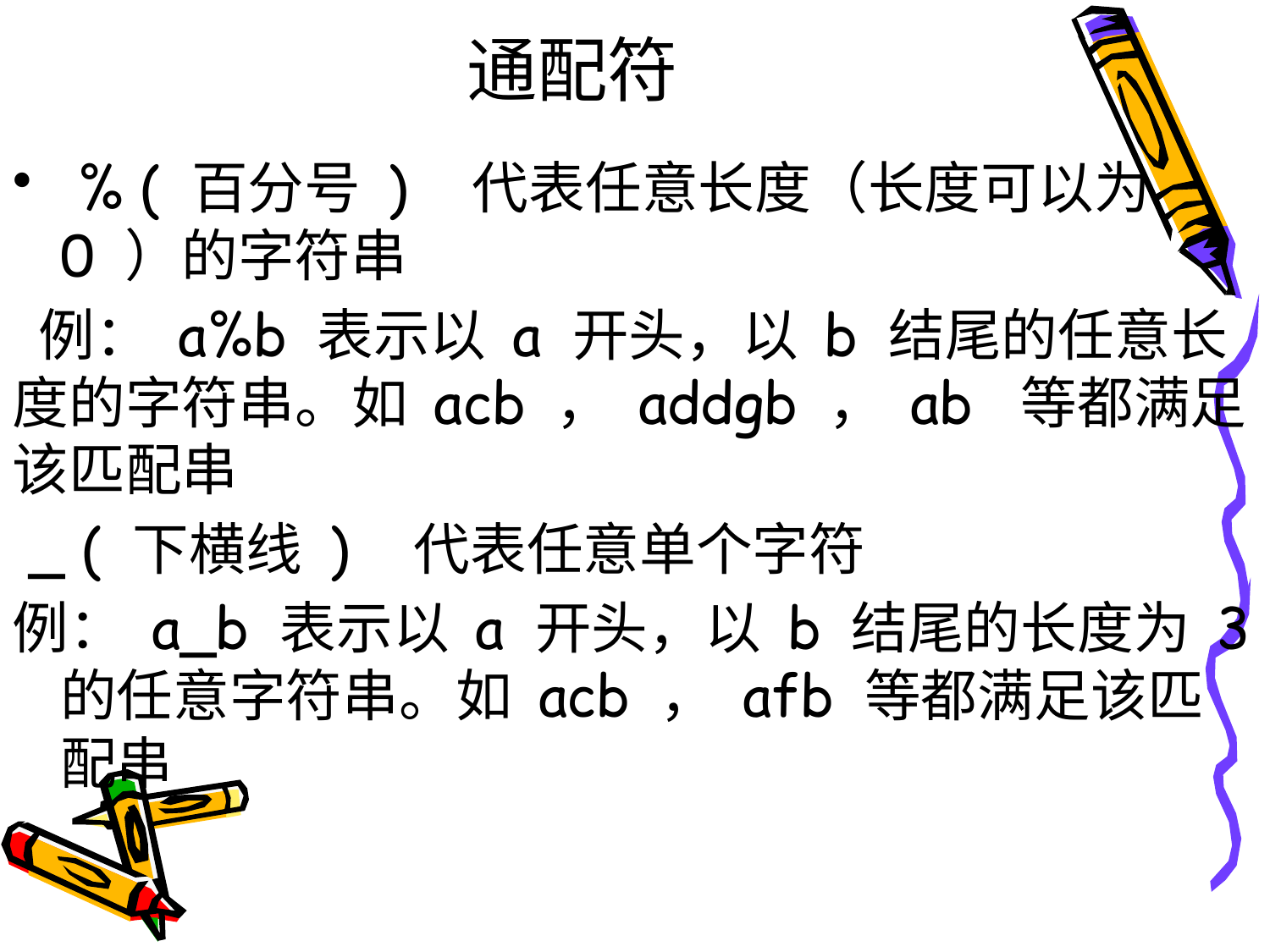

# 通配符
 % ( 百分号 )   代表任意长度（长度可以为 0 ）的字符串
 例： a%b 表示以 a 开头，以 b 结尾的任意长度的字符串。如 acb ， addgb ， ab  等都满足该匹配串
 _ ( 下横线 )   代表任意单个字符
例： a_b 表示以 a 开头，以 b 结尾的长度为 3 的任意字符串。如 acb ， afb 等都满足该匹配串